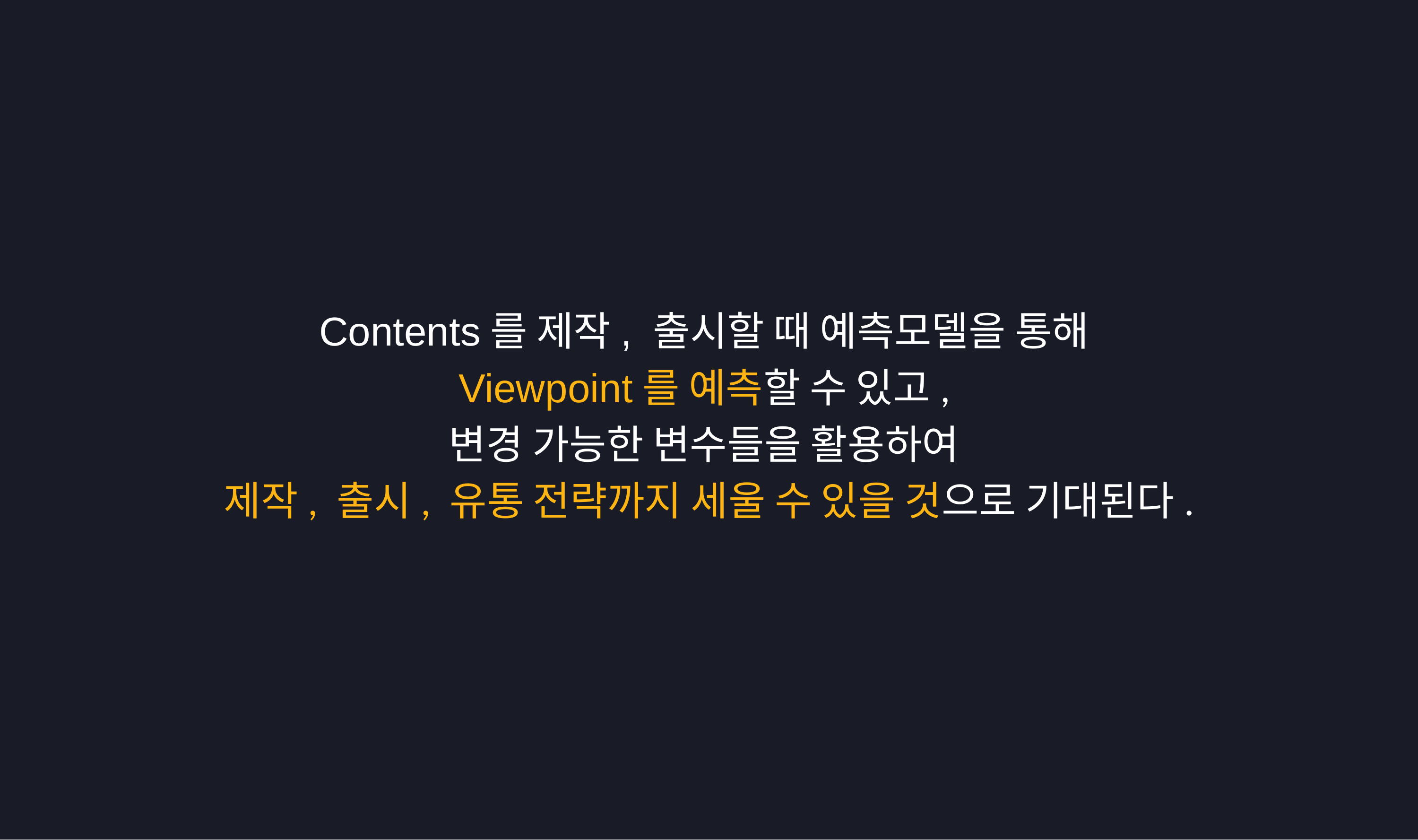

Contents를 제작, 출시할 때 예측모델을 통해
Viewpoint를 예측할 수 있고,
변경 가능한 변수들을 활용하여
제작, 출시, 유통 전략까지 세울 수 있을 것으로 기대된다.